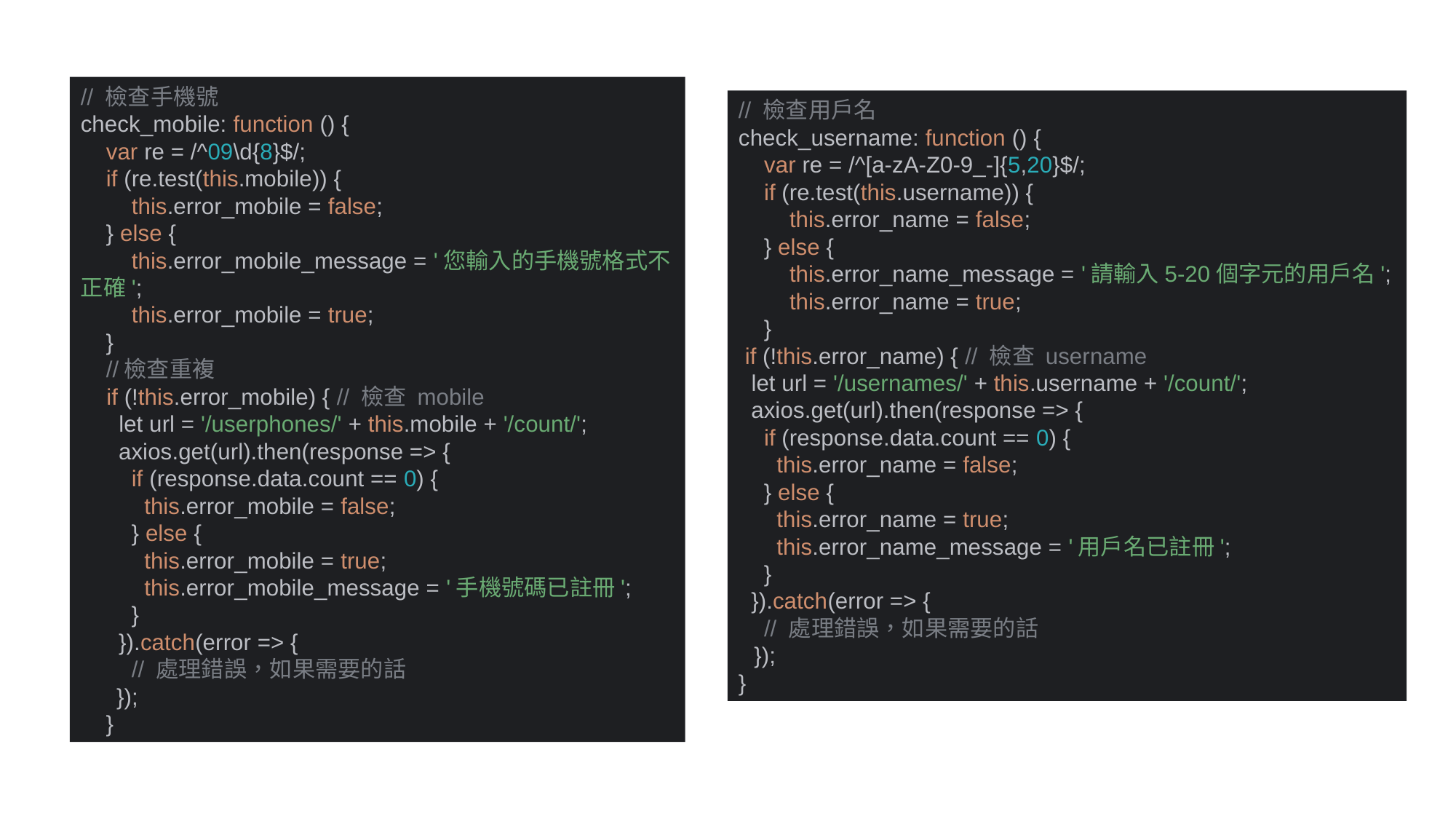

// 檢查手機號
check_mobile: function () {
    var re = /^09\d{8}$/;
    if (re.test(this.mobile)) {
        this.error_mobile = false;
    } else {
        this.error_mobile_message = '您輸入的手機號格式不正確';
        this.error_mobile = true;
    }
    //檢查重複
    if (!this.error_mobile) { // 檢查 mobile
      let url = '/userphones/' + this.mobile + '/count/';
      axios.get(url).then(response => {
        if (response.data.count == 0) {
          this.error_mobile = false;
        } else {
          this.error_mobile = true;
          this.error_mobile_message = '手機號碼已註冊';
        }
      }).catch(error => {
        // 處理錯誤，如果需要的話
      });
    }
// 檢查用戶名
check_username: function () {
    var re = /^[a-zA-Z0-9_-]{5,20}$/;
    if (re.test(this.username)) {
        this.error_name = false;
    } else {
        this.error_name_message = '請輸入5-20個字元的用戶名';
        this.error_name = true;
    }
 if (!this.error_name) { // 檢查 username
  let url = '/usernames/' + this.username + '/count/';
  axios.get(url).then(response => {
    if (response.data.count == 0) {
      this.error_name = false;
    } else {
      this.error_name = true;
      this.error_name_message = '用戶名已註冊';
    }
  }).catch(error => {
    // 處理錯誤，如果需要的話
  });
}